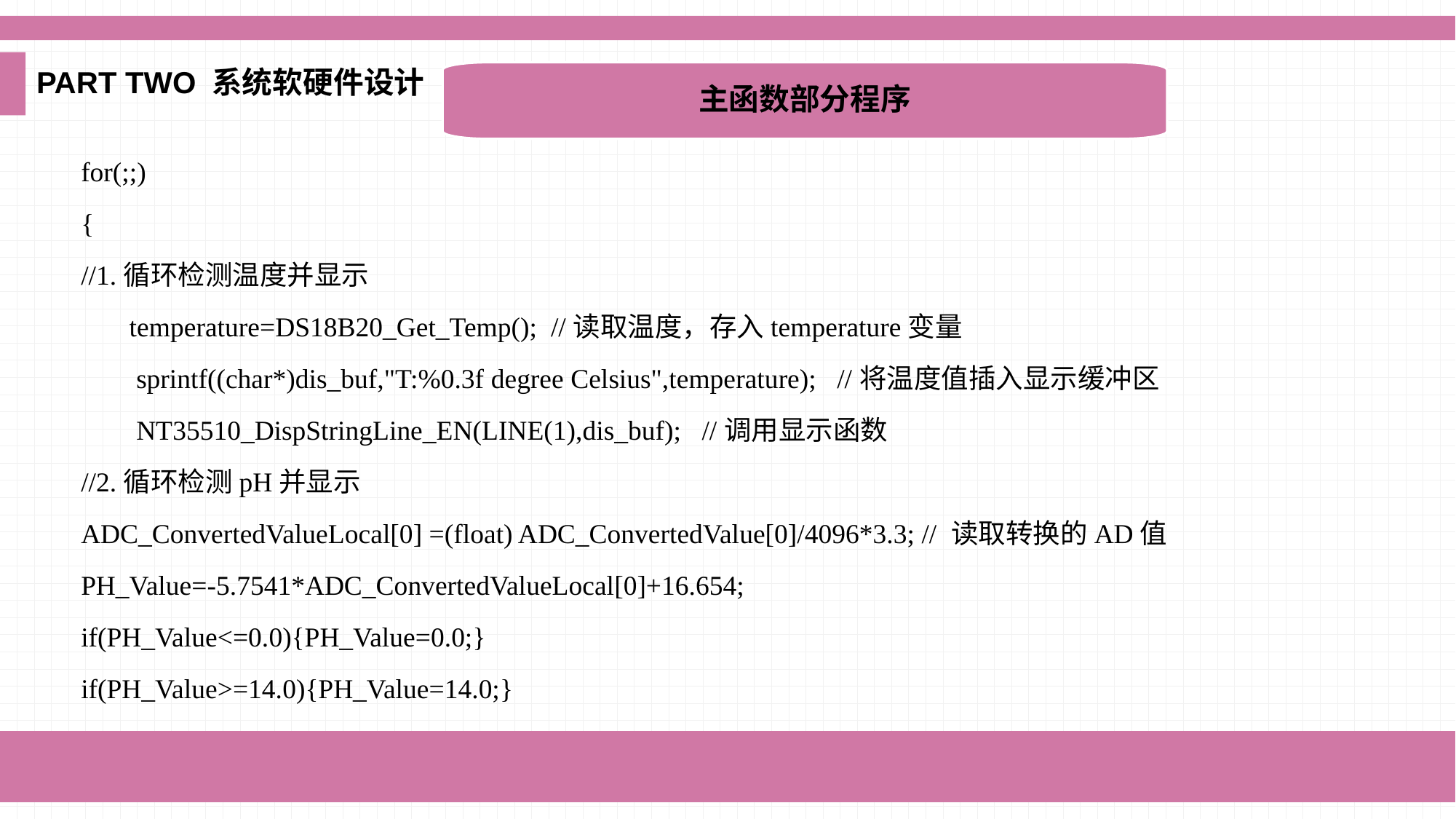

PART TWO 系统软硬件设计
主函数部分程序
for(;;)
{
//1.循环检测温度并显示
       temperature=DS18B20_Get_Temp();  //读取温度，存入temperature变量
        sprintf((char*)dis_buf,"T:%0.3f degree Celsius",temperature);   //将温度值插入显示缓冲区
        NT35510_DispStringLine_EN(LINE(1),dis_buf);   //调用显示函数
//2.循环检测pH并显示
ADC_ConvertedValueLocal[0] =(float) ADC_ConvertedValue[0]/4096*3.3; // 读取转换的AD值
PH_Value=-5.7541*ADC_ConvertedValueLocal[0]+16.654;
if(PH_Value<=0.0){PH_Value=0.0;}
if(PH_Value>=14.0){PH_Value=14.0;}